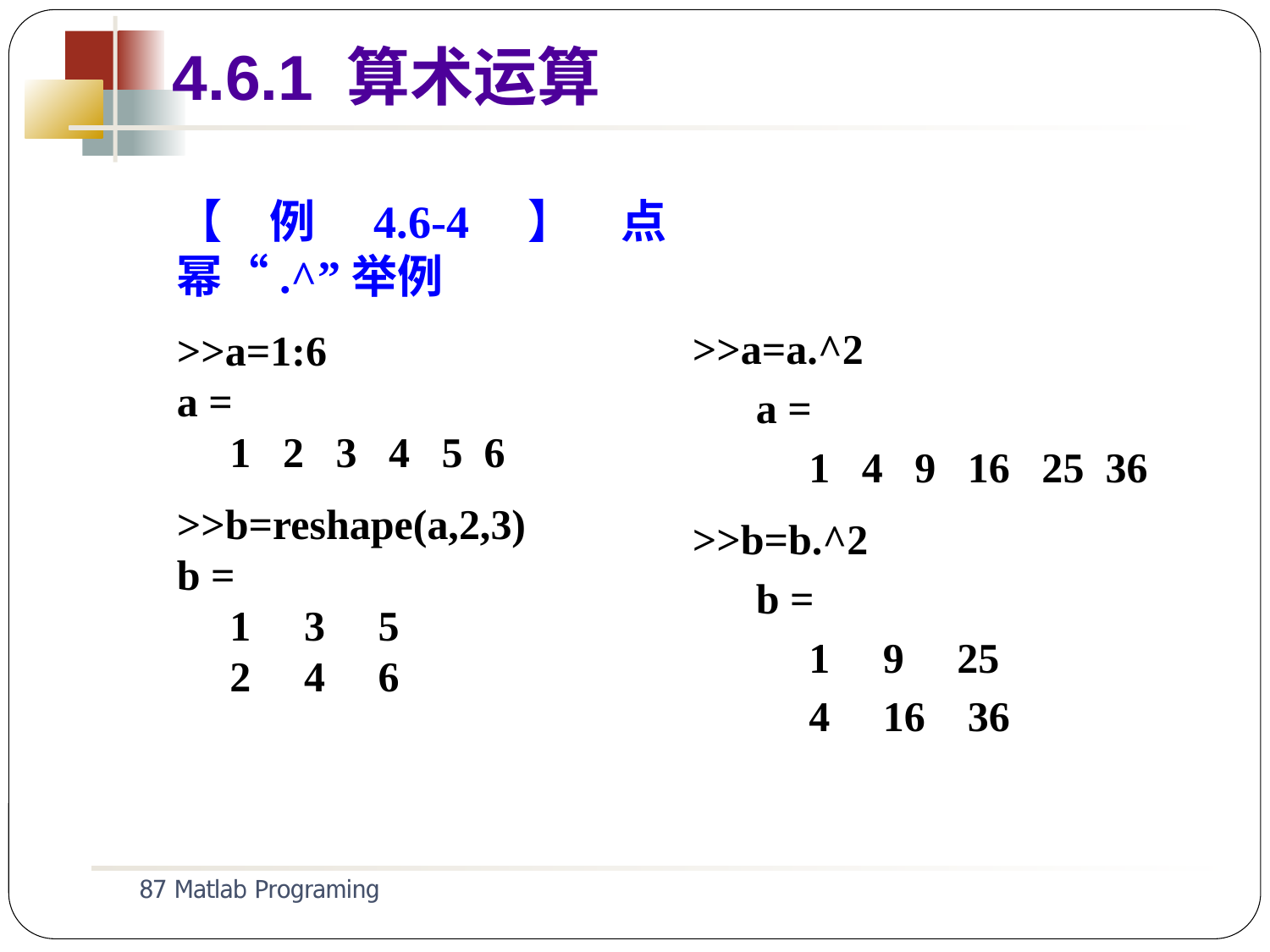

4.6.1 算术运算
【例4.6-4】点幂“.^”举例
>>a=1:6
a =
     1   2   3   4   5  6
>>b=reshape(a,2,3)
b =
     1     3     5
     2     4     6

>>a=a.^2
a =
     1   4   9   16   25  36
>>b=b.^2
b =
     1     9     25
     4     16    36
87 Matlab Programing